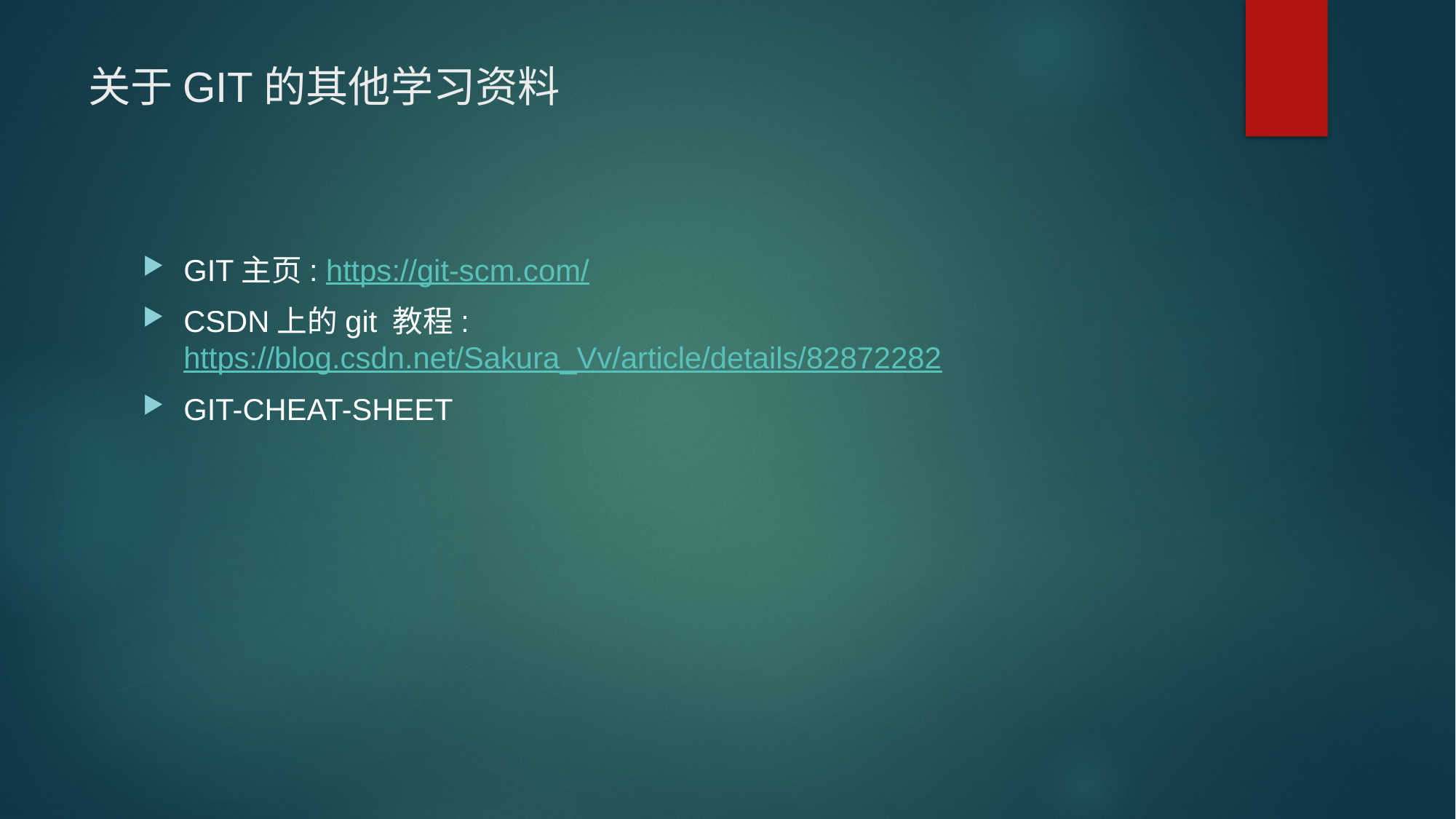

# 关于GIT的其他学习资料
GIT主页: https://git-scm.com/
CSDN上的git 教程: https://blog.csdn.net/Sakura_Vv/article/details/82872282
GIT-CHEAT-SHEET